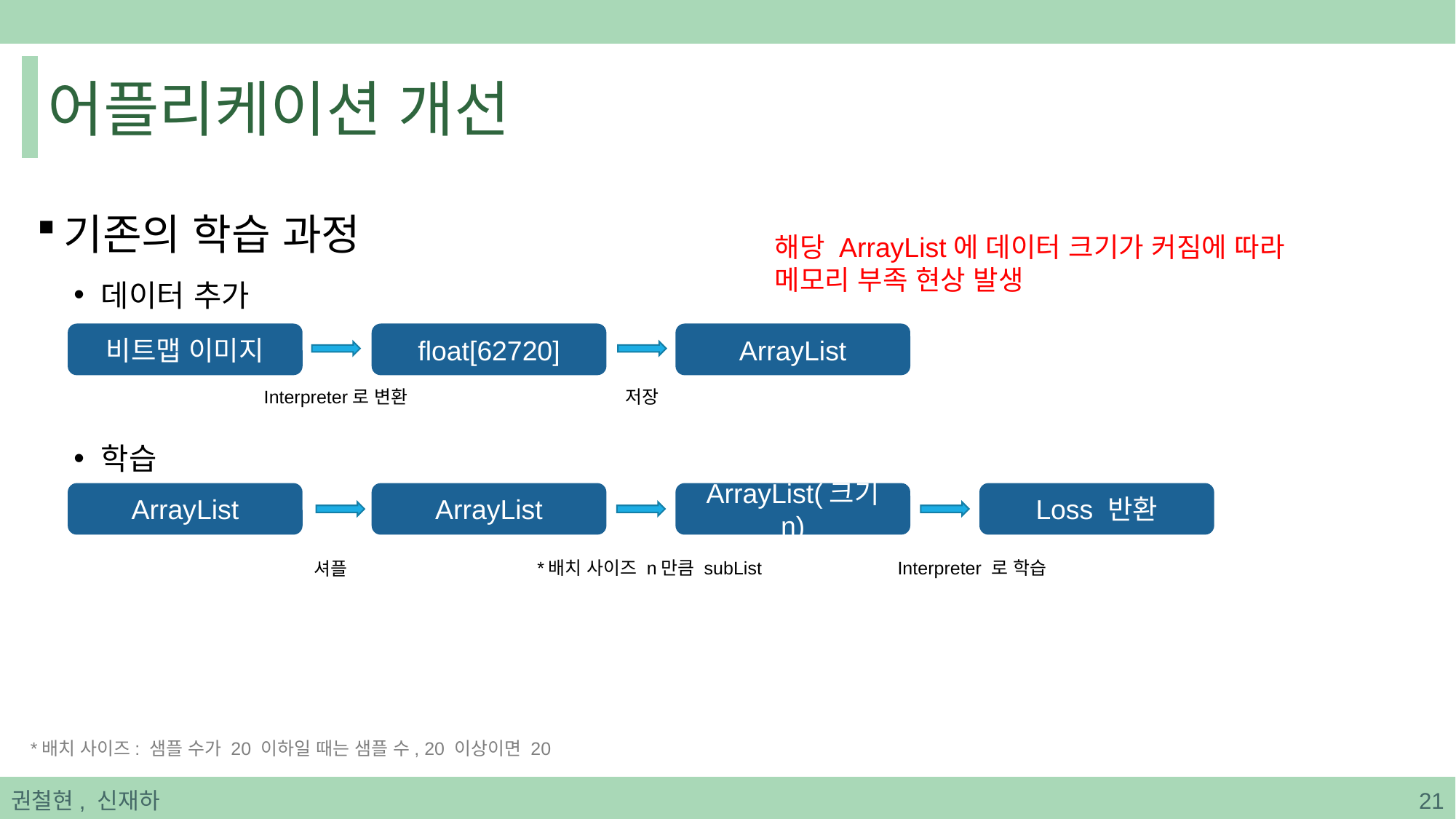

# 어플리케이션 개선
기존의 학습 과정
데이터 추가

학습
해당 ArrayList에 데이터 크기가 커짐에 따라 메모리 부족 현상 발생
float[62720]
ArrayList
비트맵 이미지

Interpreter로 변환
저장
ArrayList
ArrayList
ArrayList(크기 n)
Loss 반환

Interpreter 로 학습
*배치 사이즈 n만큼 subList
셔플
*배치 사이즈: 샘플 수가 20 이하일 때는 샘플 수, 20 이상이면 20
권철현, 신재하
21